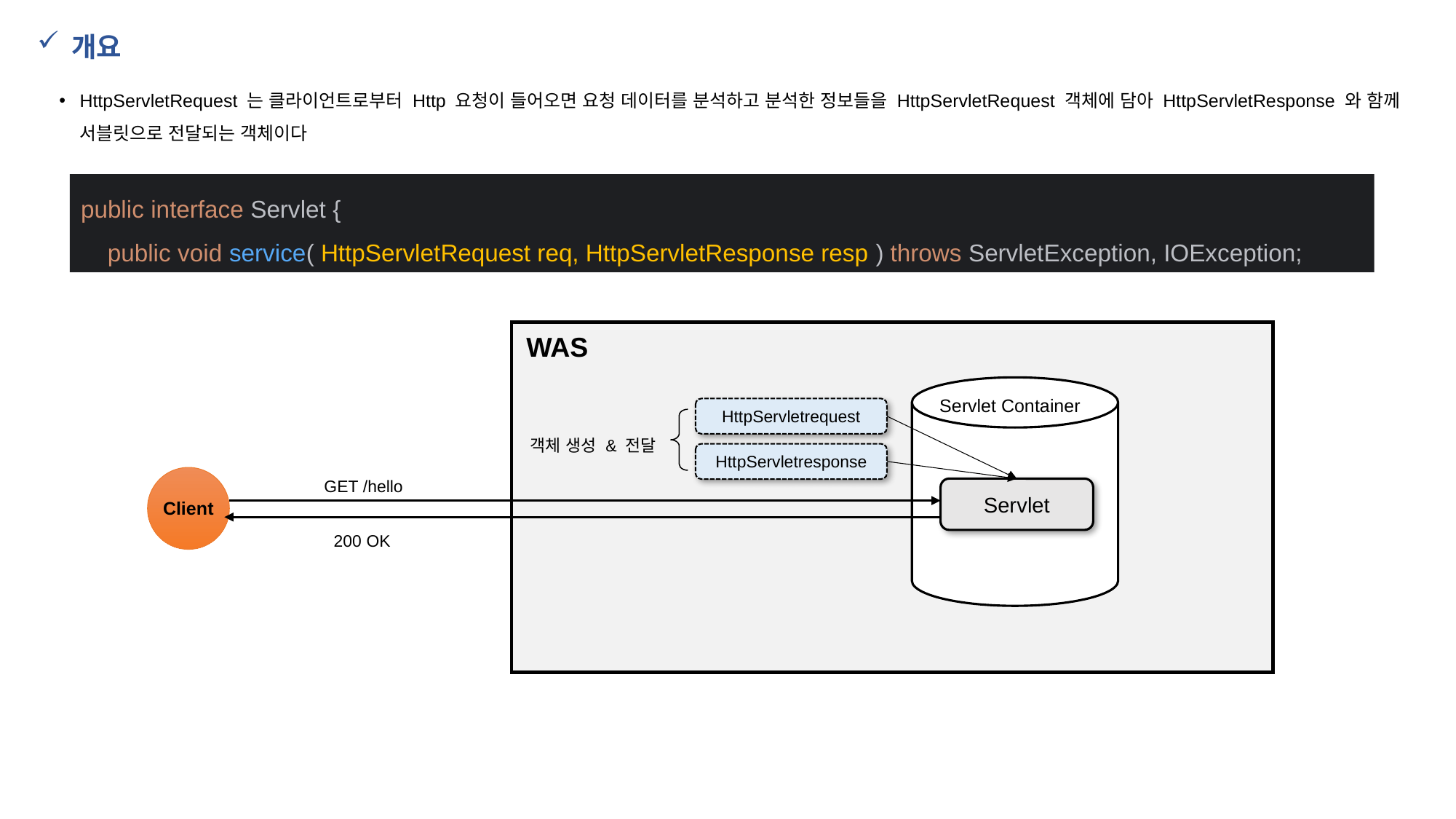

개요
HttpServletRequest 는 클라이언트로부터 Http 요청이 들어오면 요청 데이터를 분석하고 분석한 정보들을 HttpServletRequest 객체에 담아 HttpServletResponse 와 함께 서블릿으로 전달되는 객체이다
public interface Servlet {
    public void service( HttpServletRequest req, HttpServletResponse resp ) throws ServletException, IOException;

WAS

Servlet Container
HttpServletrequest

객체 생성 & 전달
HttpServletresponse
GET /hello

Servlet
Client
200 OK